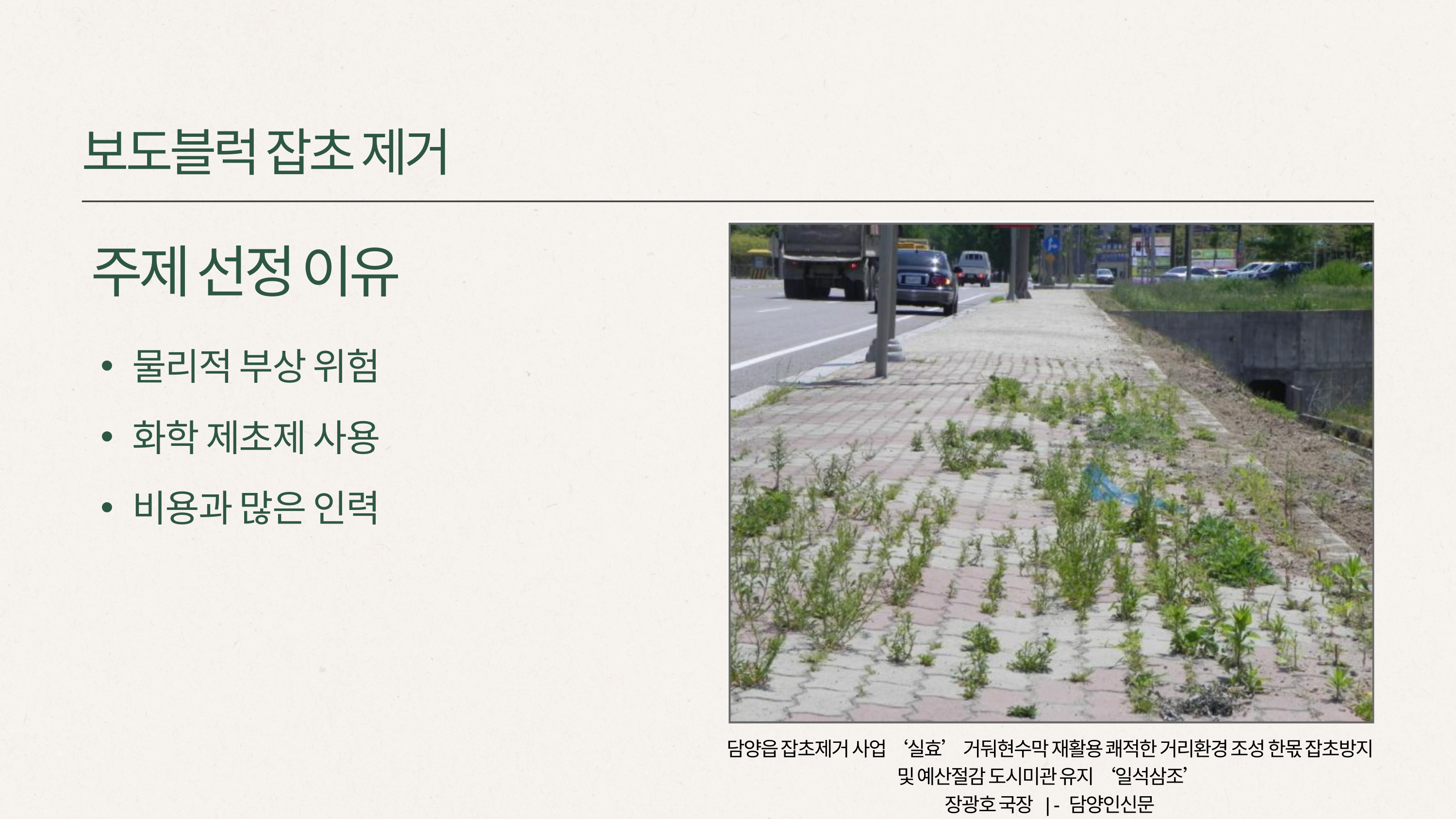

보도블럭 잡초 제거

주제 선정 이유
물리적 부상 위험
화학 제초제 사용
비용과 많은 인력
담양읍 잡초제거 사업 ‘실효’ 거둬현수막 재활용 쾌적한 거리환경 조성 한몫 잡초방지 및 예산절감 도시미관 유지 ‘일석삼조’
장광호 국장  | - 담양인신문